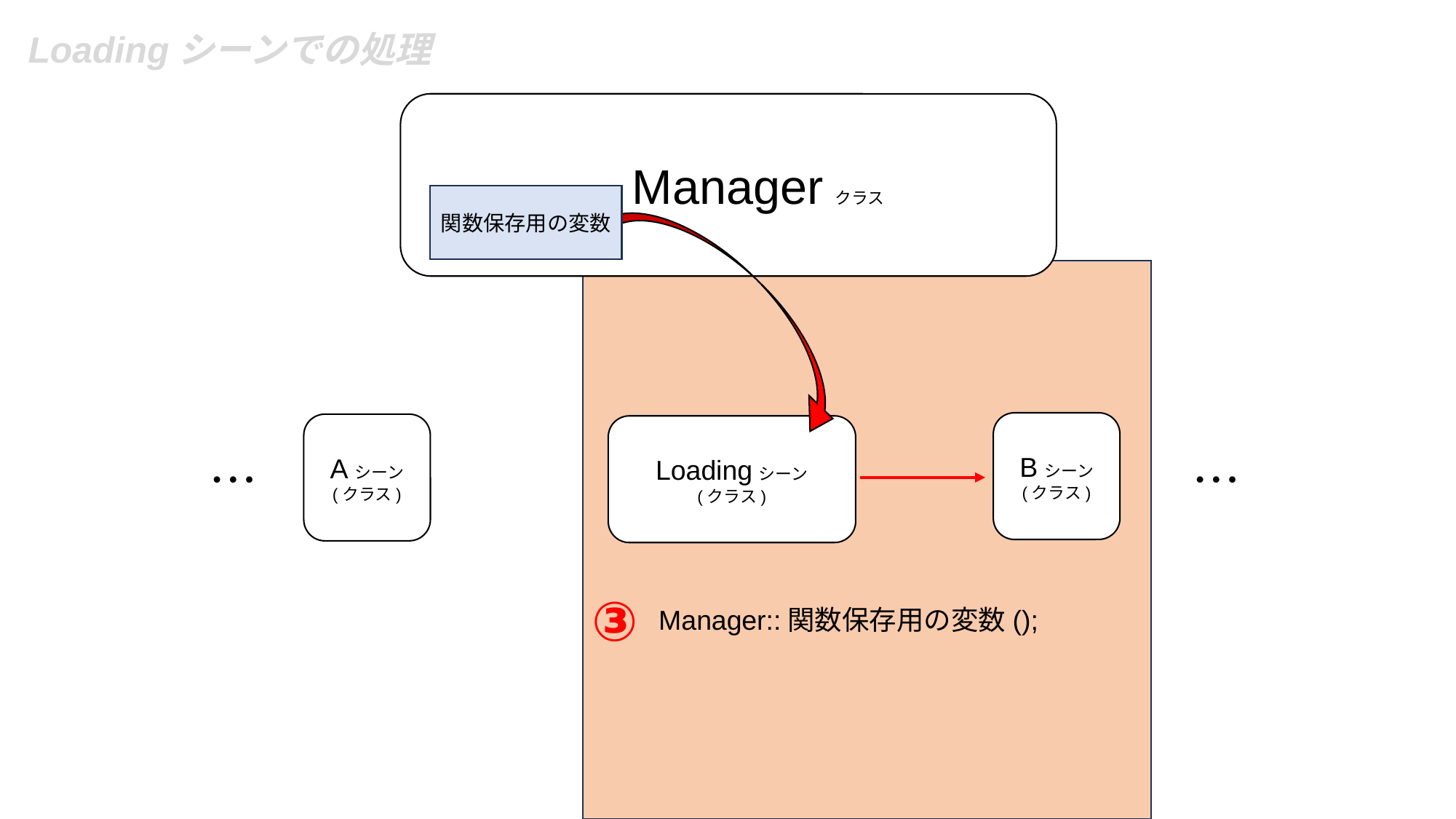

Loadingシーンでの処理
　Managerクラス

Bシーン
(クラス)
Aシーン
(クラス)
Loadingシーン
(クラス)
…　　　　　　　　　　　　　　　　　　　…
Manager::関数保存用の変数();
関数保存用の変数

③